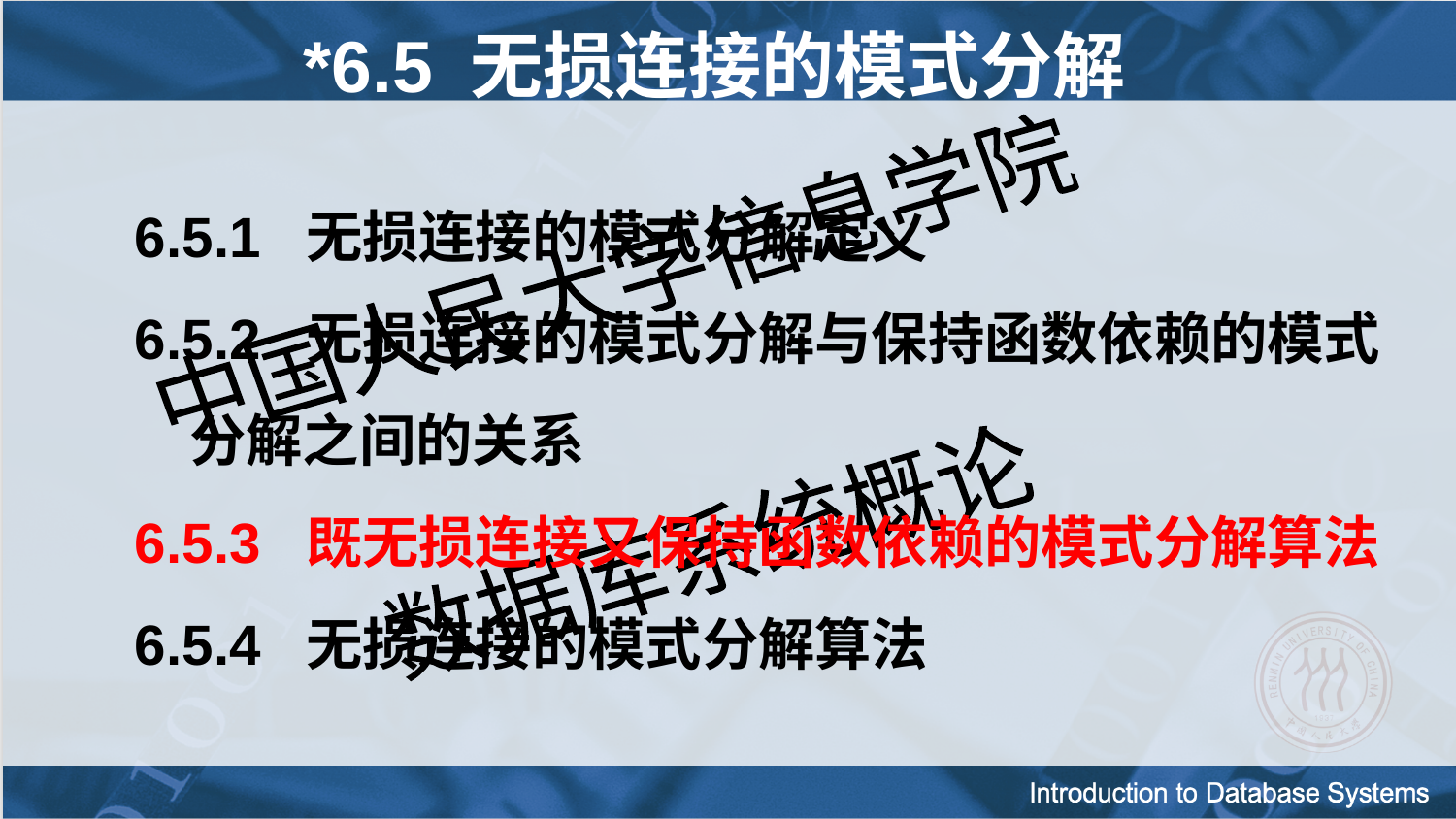

# *6.5 无损连接的模式分解
6.5.1  无损连接的模式分解定义
6.5.2  无损连接的模式分解与保持函数依赖的模式分解之间的关系
6.5.3  既无损连接又保持函数依赖的模式分解算法
6.5.4  无损连接的模式分解算法